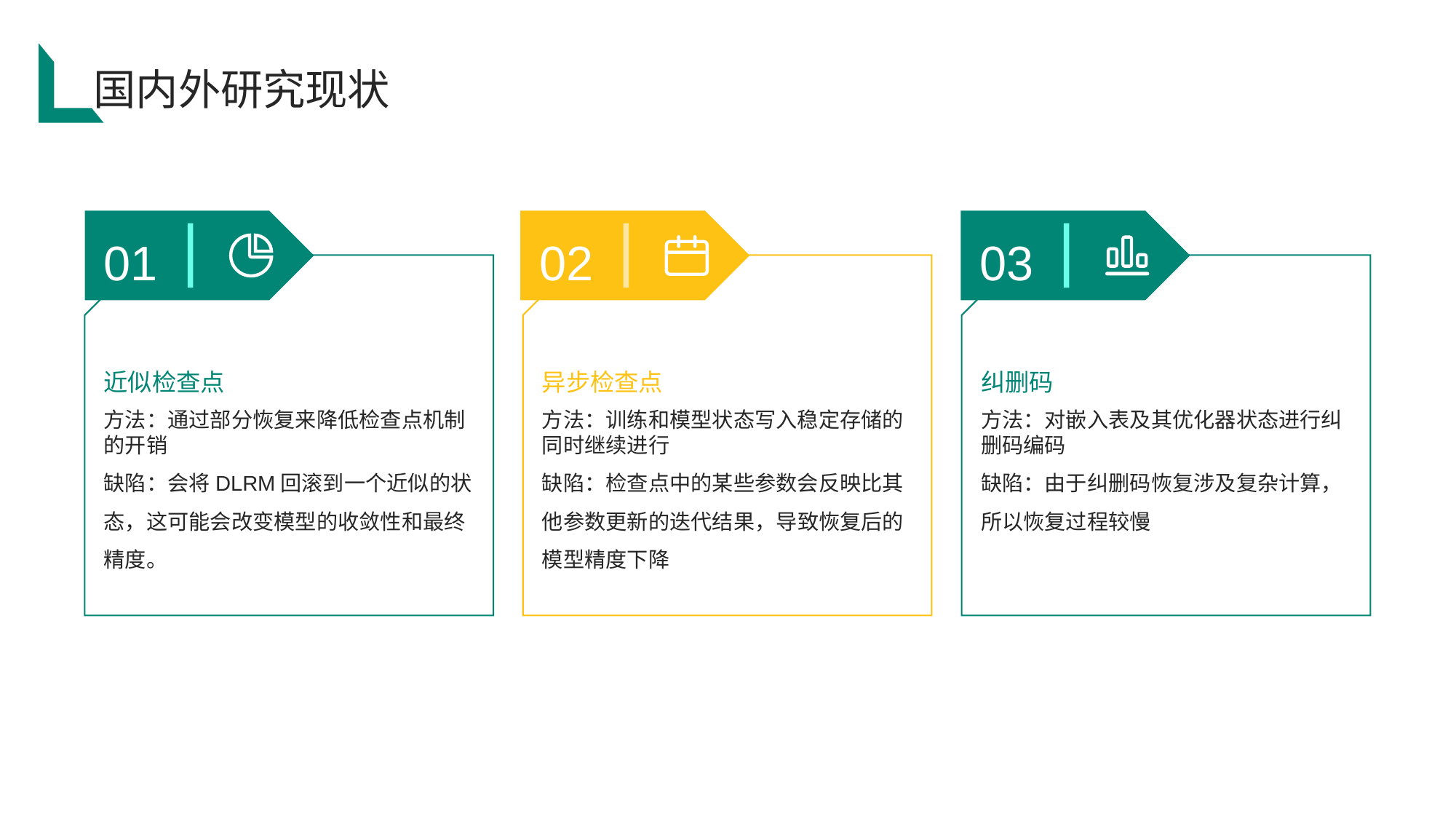

国内外研究现状

01
02
03

近似检查点
异步检查点
纠删码
方法：通过部分恢复来降低检查点机制的开销
缺陷：会将DLRM回滚到一个近似的状态，这可能会改变模型的收敛性和最终精度。
方法：训练和模型状态写入稳定存储的同时继续进行
缺陷：检查点中的某些参数会反映比其他参数更新的迭代结果，导致恢复后的模型精度下降
方法：对嵌入表及其优化器状态进行纠删码编码
缺陷：由于纠删码恢复涉及复杂计算，所以恢复过程较慢